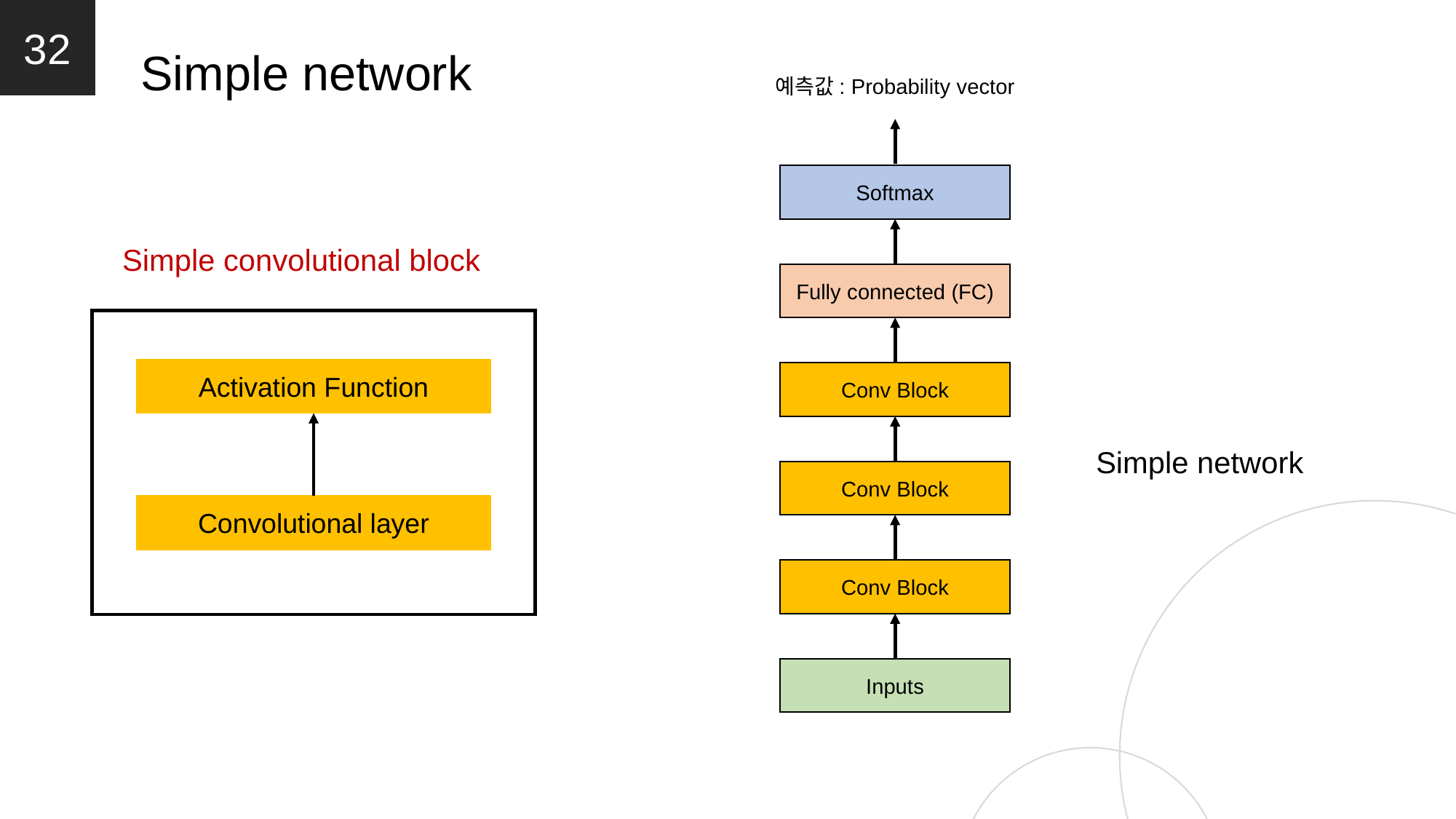

32
Simple network
예측값: Probability vector
Softmax
Simple convolutional block
Fully connected (FC)

Activation Function
Conv Block
Simple network
Conv Block
Convolutional layer
Conv Block
Inputs